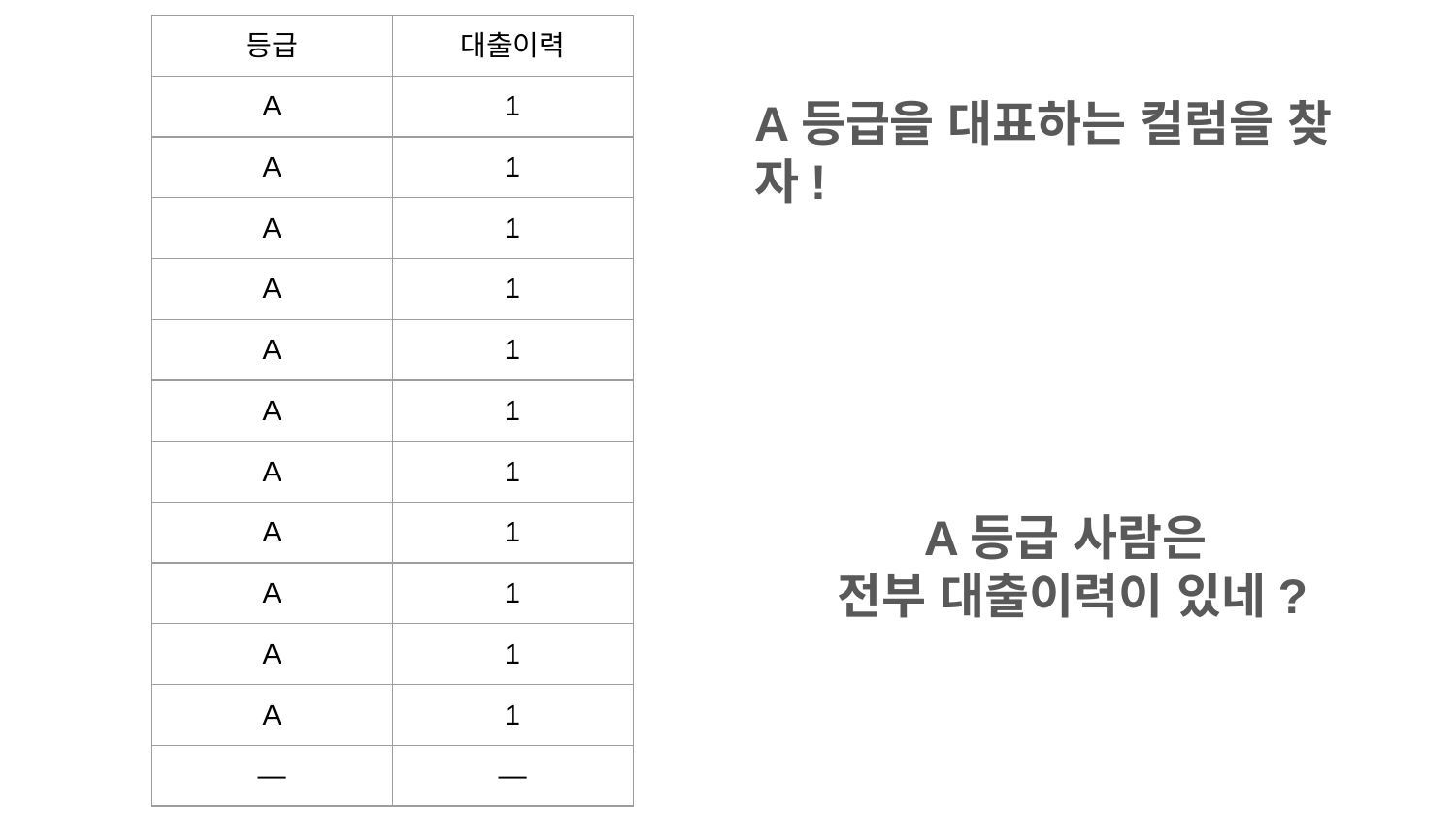

| 등급 | 대출이력 |
| --- | --- |
| A | 1 |
| A | 1 |
| A | 1 |
| A | 1 |
| A | 1 |
| A | 1 |
| A | 1 |
| A | 1 |
| A | 1 |
| A | 1 |
| A | 1 |
| — | — |
A등급을 대표하는 컬럼을 찾자!
A등급 사람은
전부 대출이력이 있네?